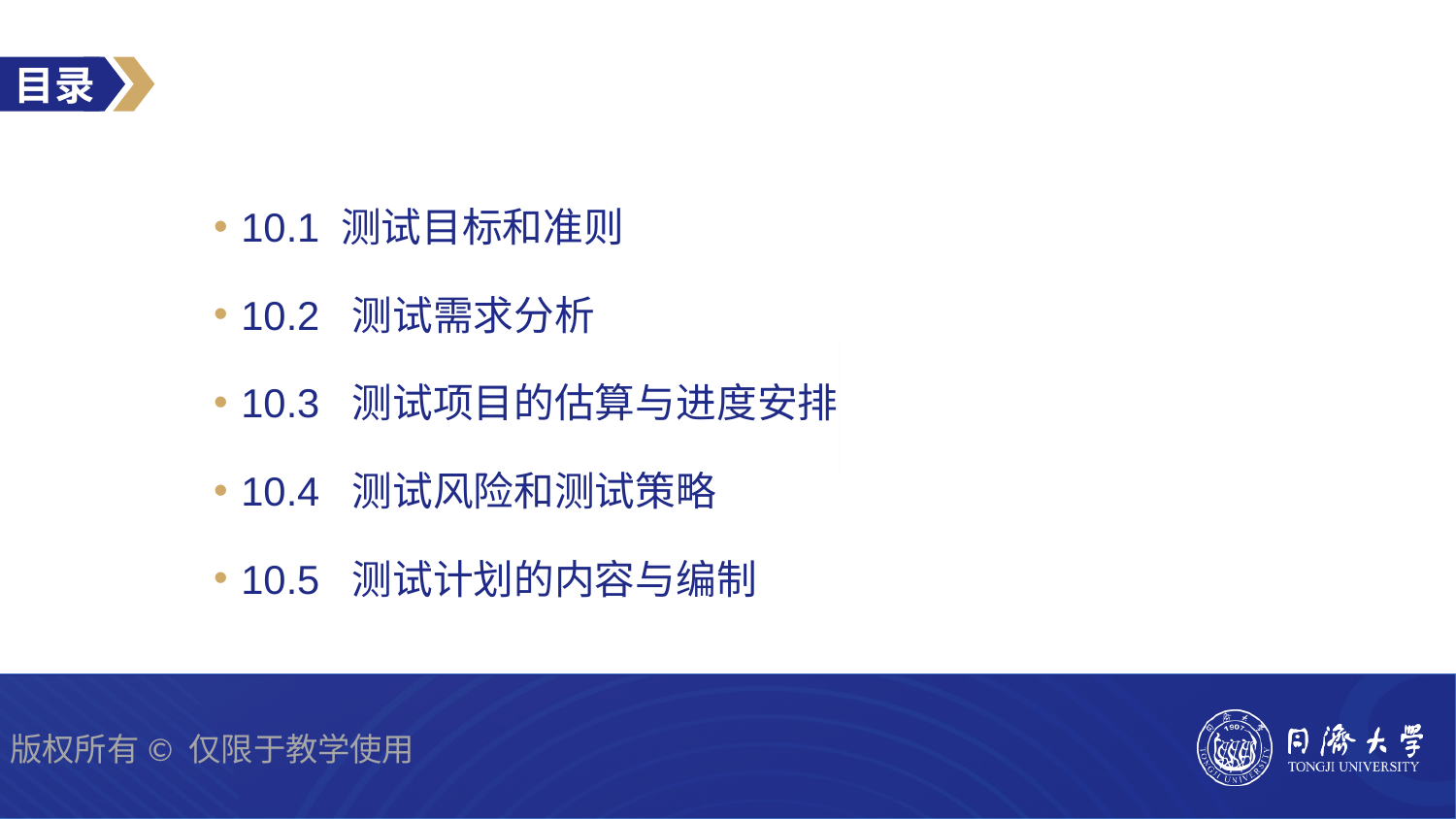

10.1 测试目标和准则
10.2  测试需求分析
10.3  测试项目的估算与进度安排
10.4  测试风险和测试策略
10.5  测试计划的内容与编制

版权所有©️ 仅限于教学使用